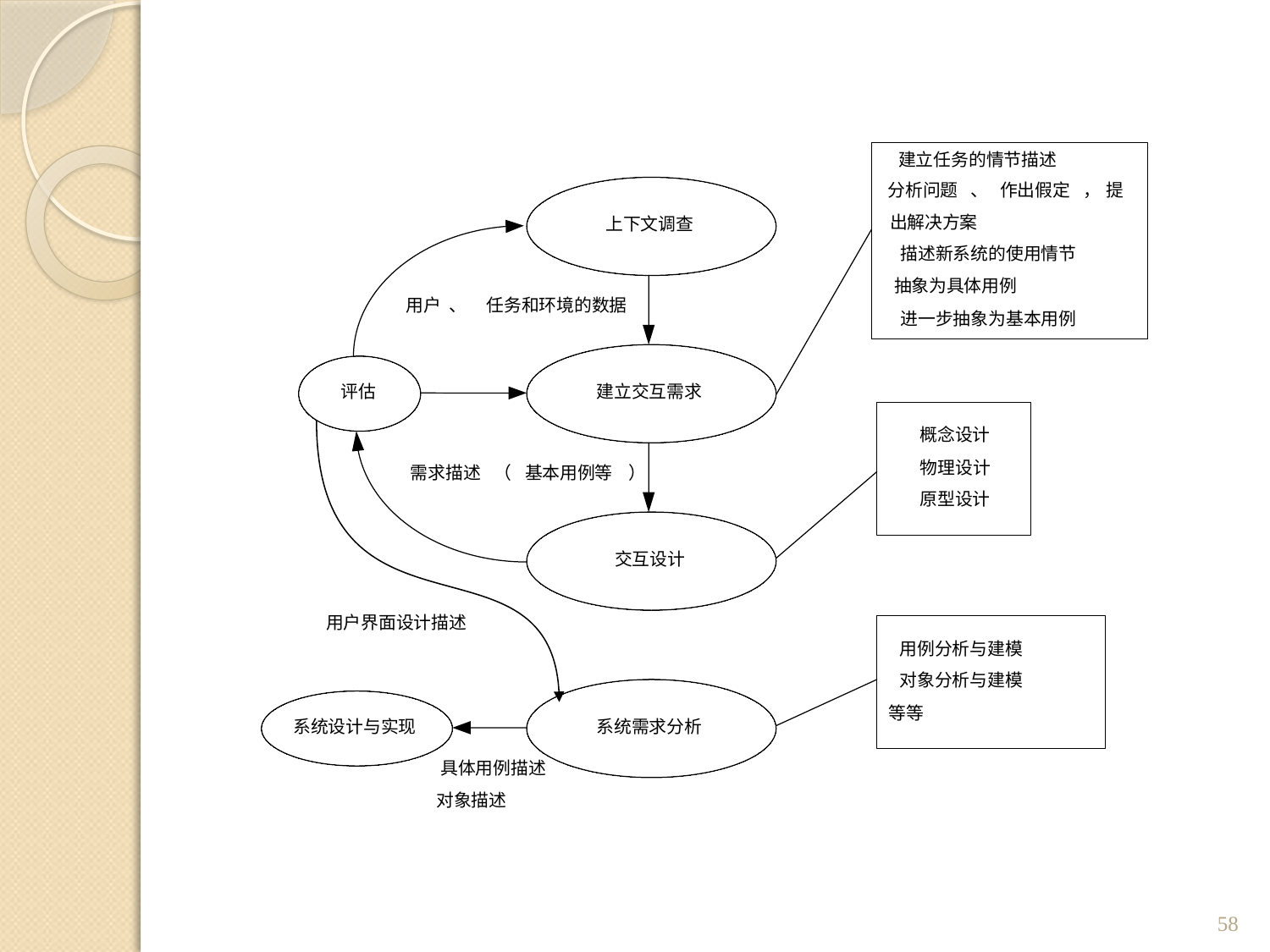

建立任务的情节描述

分析问题
、
作出假定
，
提
出解决方案
上下文调查

描述新系统的使用情节
抽象为具体用例

用户
、
任务和环境的数据
进一步抽象为基本用例

评估
建立交互需求

概念设计

物理设计
需求描述
（
基本用例等
）

原型设计

交互设计
用户界面设计描述

用例分析与建模
对象分析与建模

等等
系统设计与实现
系统需求分析

具体用例描述
对象描述
58